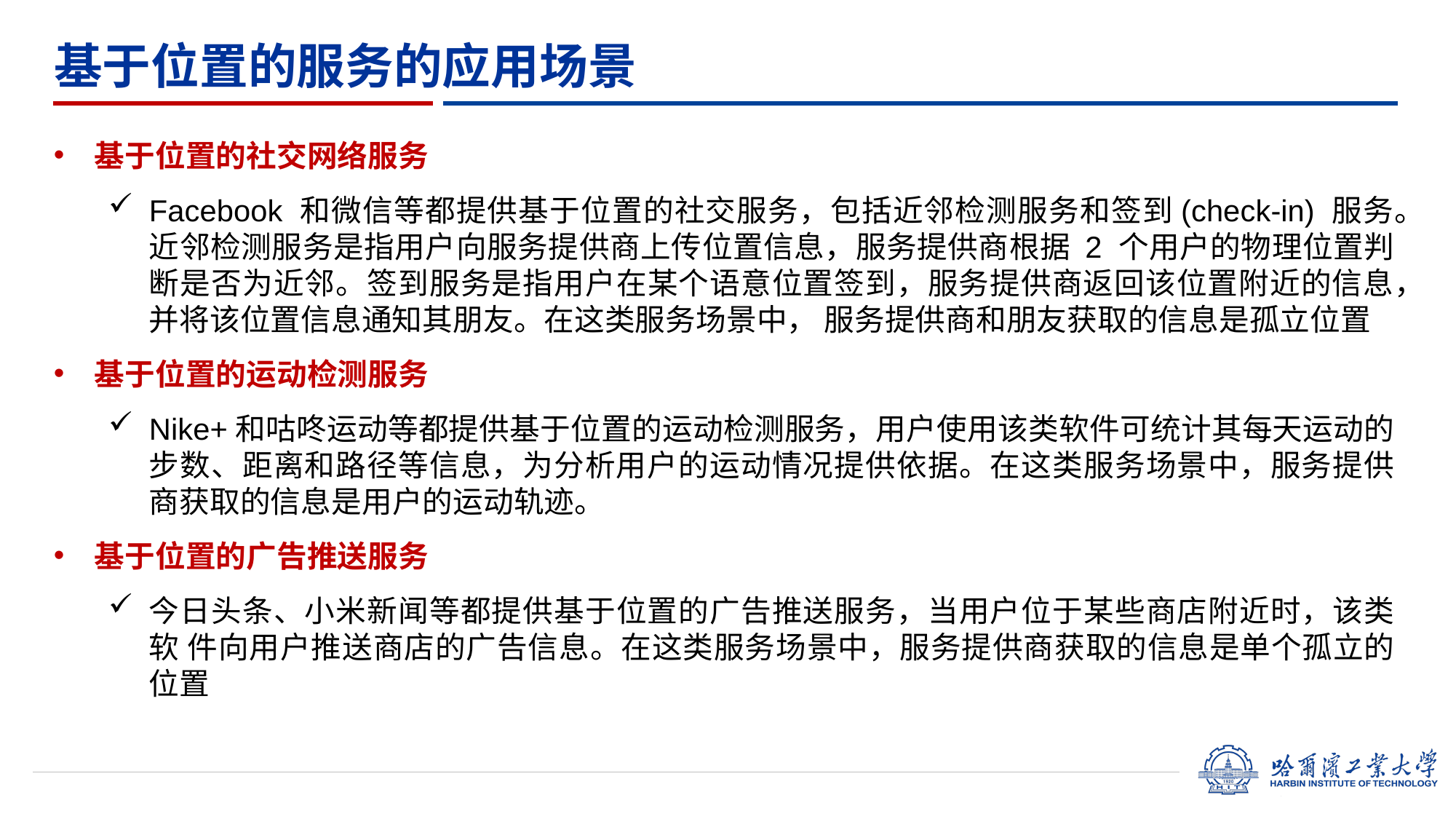

# 基于位置的服务的应用场景
基于位置的社交网络服务
Facebook 和微信等都提供基于位置的社交服务，包括近邻检测服务和签到(check-in) 服务。近邻检测服务是指用户向服务提供商上传位置信息，服务提供商根据 2 个用户的物理位置判断是否为近邻。签到服务是指用户在某个语意位置签到，服务提供商返回该位置附近的信息，并将该位置信息通知其朋友。在这类服务场景中， 服务提供商和朋友获取的信息是孤立位置
基于位置的运动检测服务
Nike+和咕咚运动等都提供基于位置的运动检测服务，用户使用该类软件可统计其每天运动的步数、距离和路径等信息，为分析用户的运动情况提供依据。在这类服务场景中，服务提供商获取的信息是用户的运动轨迹。
基于位置的广告推送服务
今日头条、小米新闻等都提供基于位置的广告推送服务，当用户位于某些商店附近时，该类软 件向用户推送商店的广告信息。在这类服务场景中，服务提供商获取的信息是单个孤立的位置